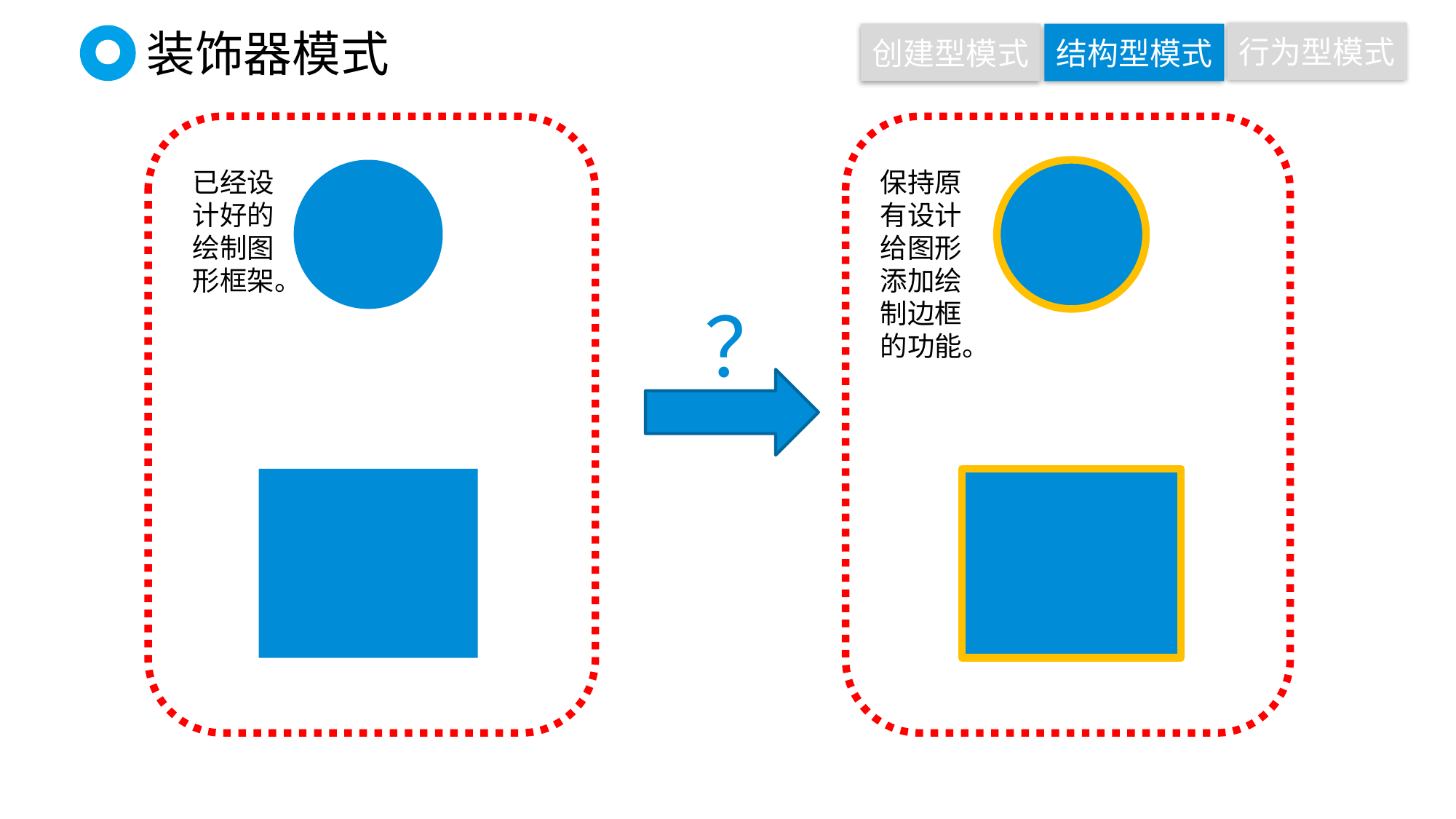

行为型模式
创建型模式
结构型模式
# 装饰器模式

已经设计好的绘制图形框架。

保持原有设计给图形添加绘制边框的功能。

？